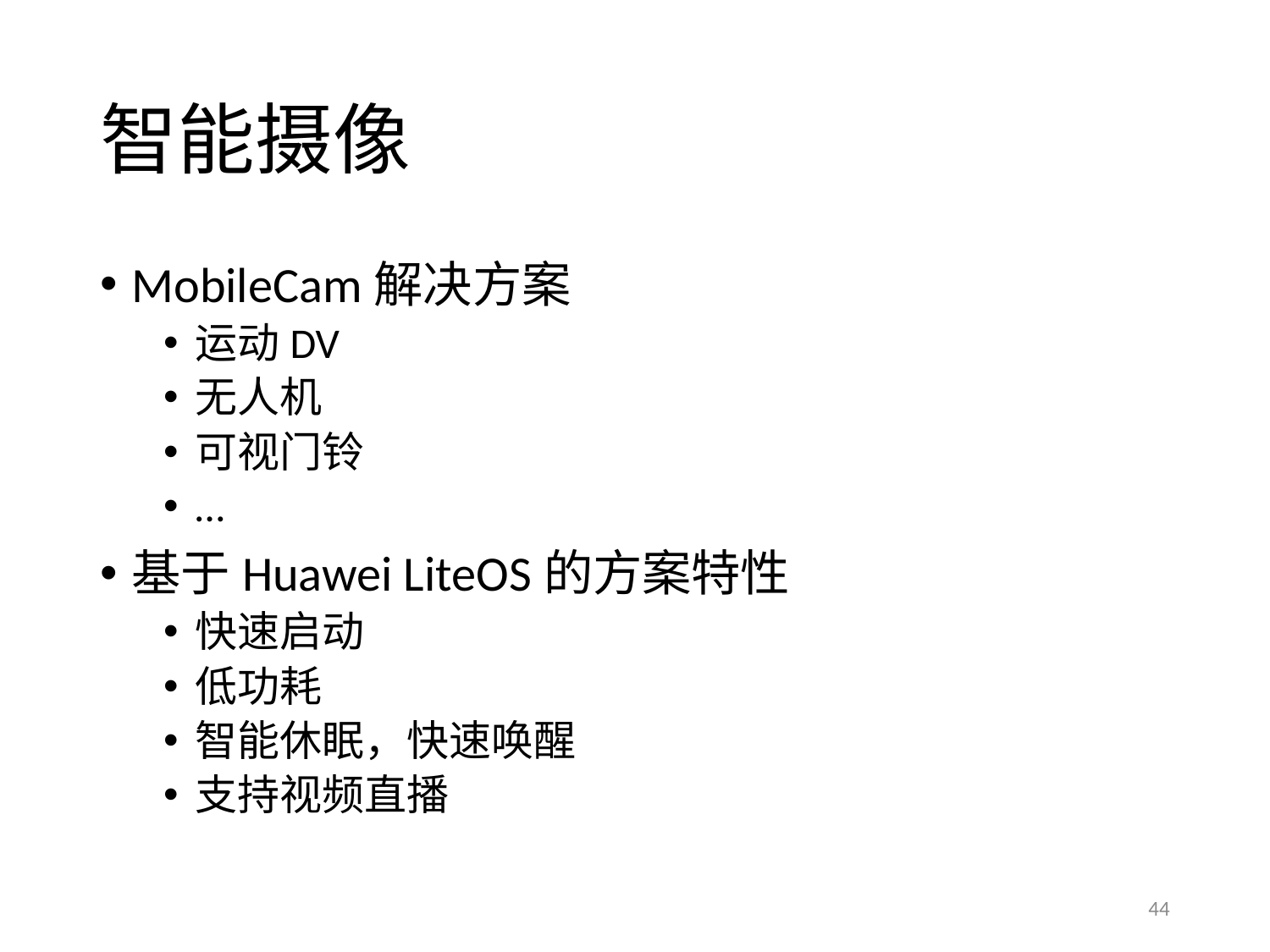

# 智能摄像
MobileCam解决方案
运动DV
无人机
可视门铃
…
基于Huawei LiteOS的方案特性
快速启动
低功耗
智能休眠，快速唤醒
支持视频直播
44